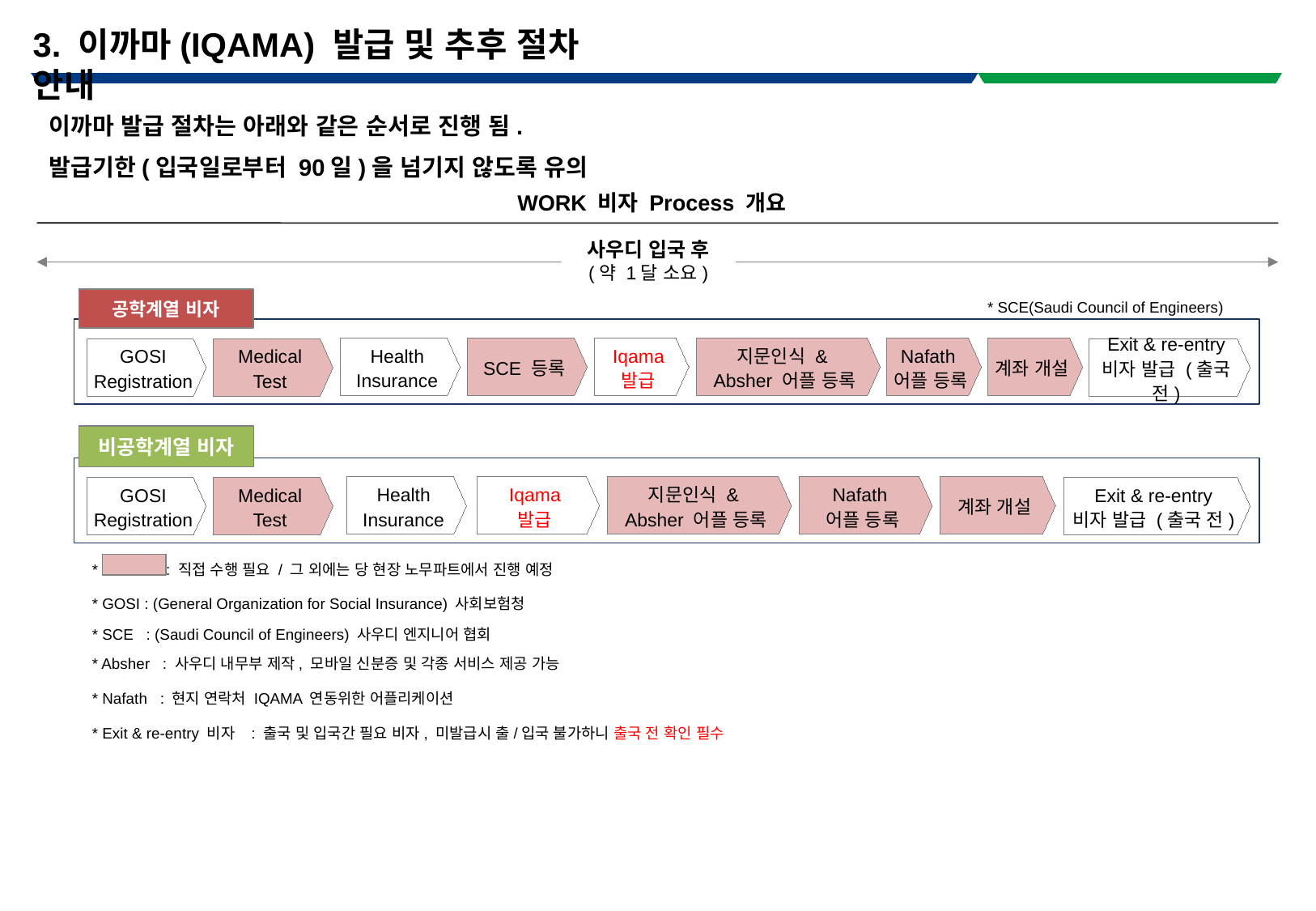

3. 이까마(IQAMA) 발급 및 추후 절차 안내

이까마 발급 절차는 아래와 같은 순서로 진행 됨.
발급기한(입국일로부터 90일)을 넘기지 않도록 유의
WORK 비자 Process 개요

사우디 입국 후
(약 1달 소요)
* SCE(Saudi Council of Engineers)
공학계열 비자

Health Insurance
SCE 등록
Iqama
발급
지문인식 &
Absher 어플 등록
Nafath
어플 등록
계좌 개설
Exit & re-entry
비자 발급 (출국 전)
GOSI
Registration
Medical
Test
비공학계열 비자

Health Insurance
Iqama
발급
지문인식 &
Absher 어플 등록
Nafath
어플 등록
계좌 개설
Exit & re-entry
비자 발급 (출국 전)
GOSI
Registration
Medical
Test
*                : 직접 수행 필요 / 그 외에는 당 현장 노무파트에서 진행 예정

* GOSI : (General Organization for Social Insurance) 사회보험청
* SCE   : (Saudi Council of Engineers) 사우디 엔지니어 협회
* Absher   : 사우디 내무부 제작, 모바일 신분증 및 각종 서비스 제공 가능
* Nafath   : 현지 연락처 IQAMA 연동위한 어플리케이션
* Exit & re-entry 비자   : 출국 및 입국간 필요 비자, 미발급시 출/입국 불가하니 출국 전 확인 필수